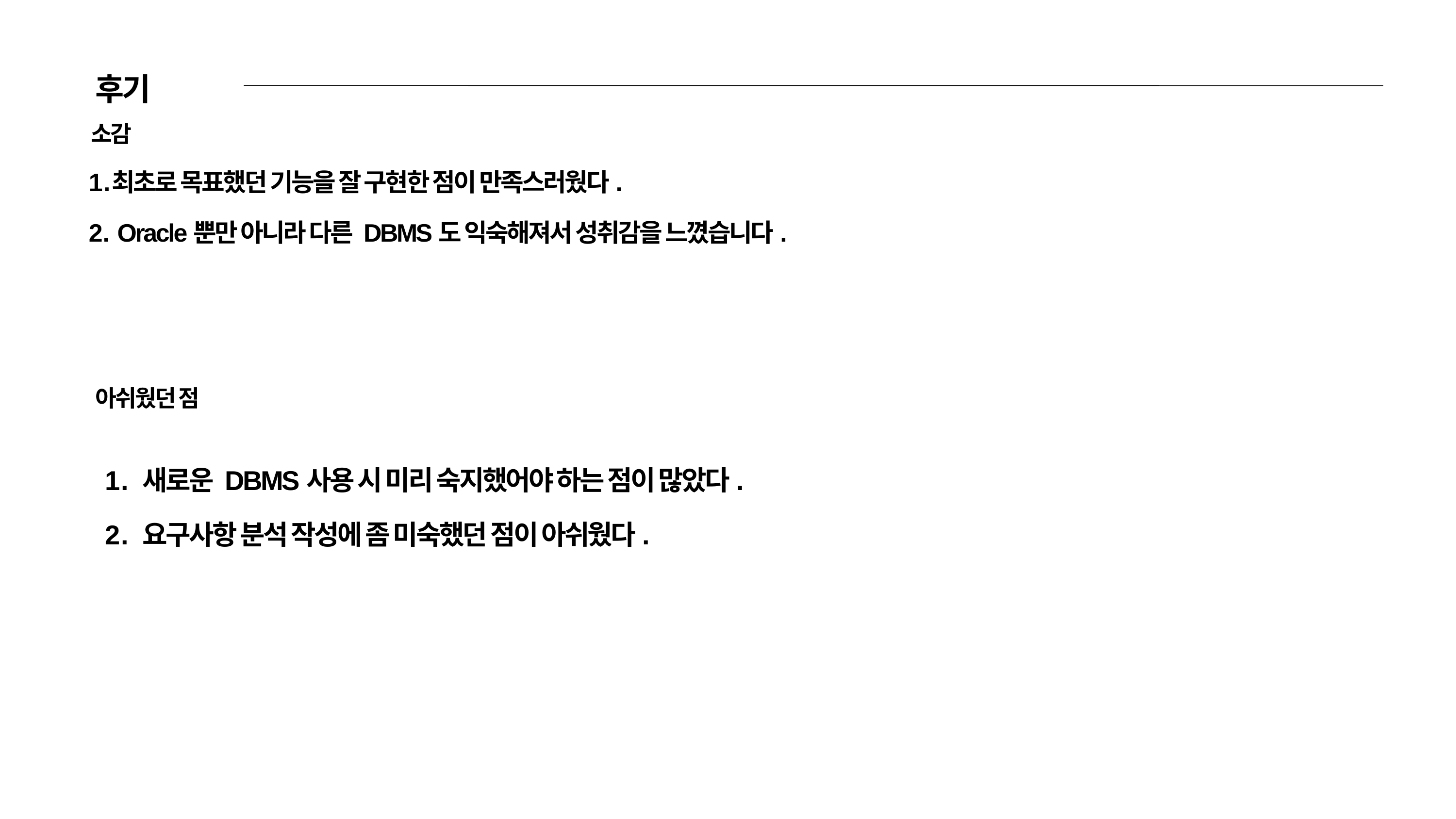

후기

소감
최초로 목표했던 기능을 잘 구현한 점이 만족스러웠다.
 Oracle뿐만 아니라 다른 DBMS도 익숙해져서 성취감을 느꼈습니다.
아쉬웠던 점
 새로운 DBMS사용 시 미리 숙지했어야 하는 점이 많았다.
 요구사항 분석 작성에 좀 미숙했던 점이 아쉬웠다.